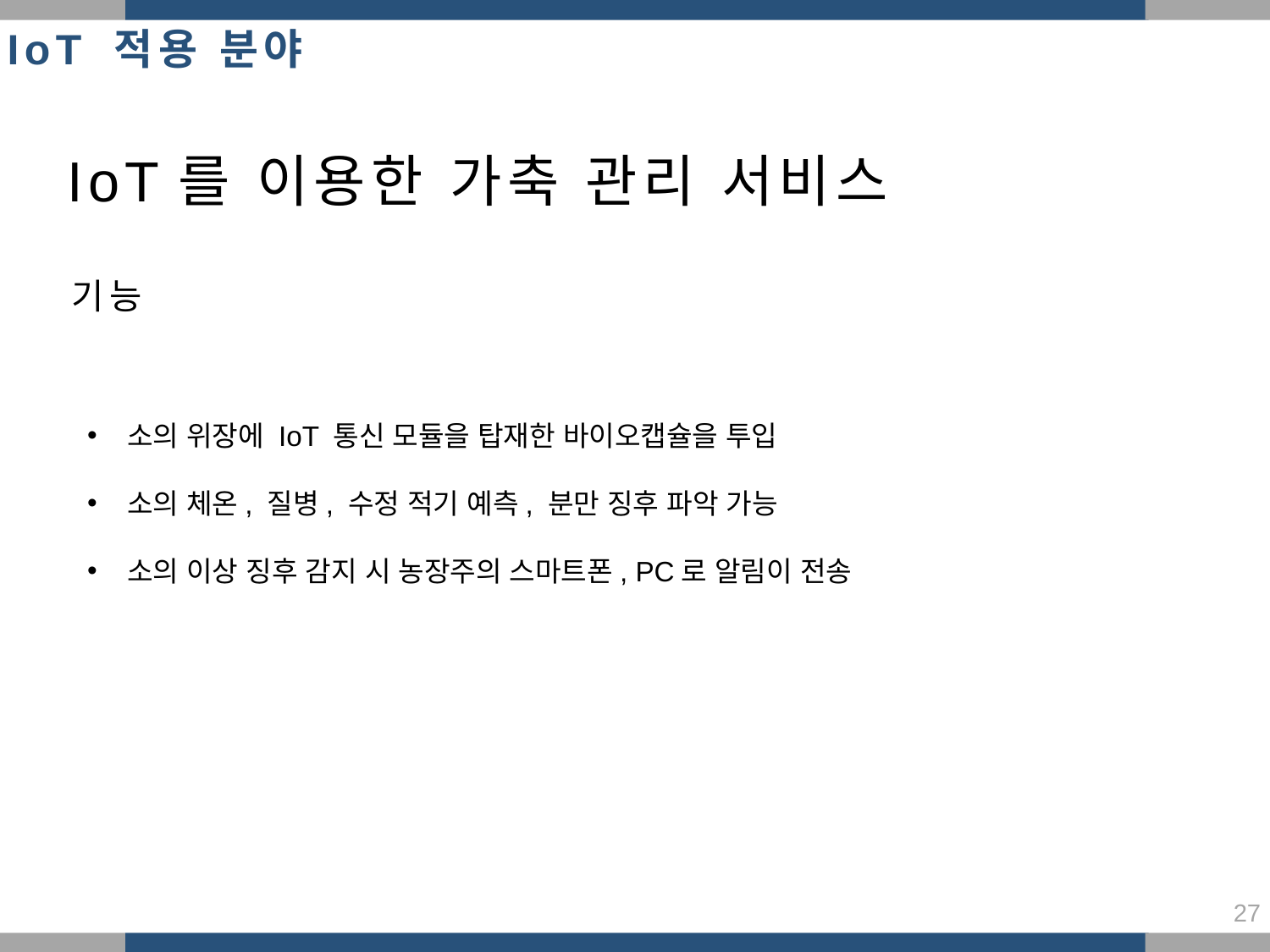

IoT 적용 분야
IoT를 이용한 가축 관리 서비스
기능

소의 위장에 IoT 통신 모듈을 탑재한 바이오캡슐을 투입

소의 체온, 질병, 수정 적기 예측, 분만 징후 파악 가능

소의 이상 징후 감지 시 농장주의 스마트폰, PC로 알림이 전송
27